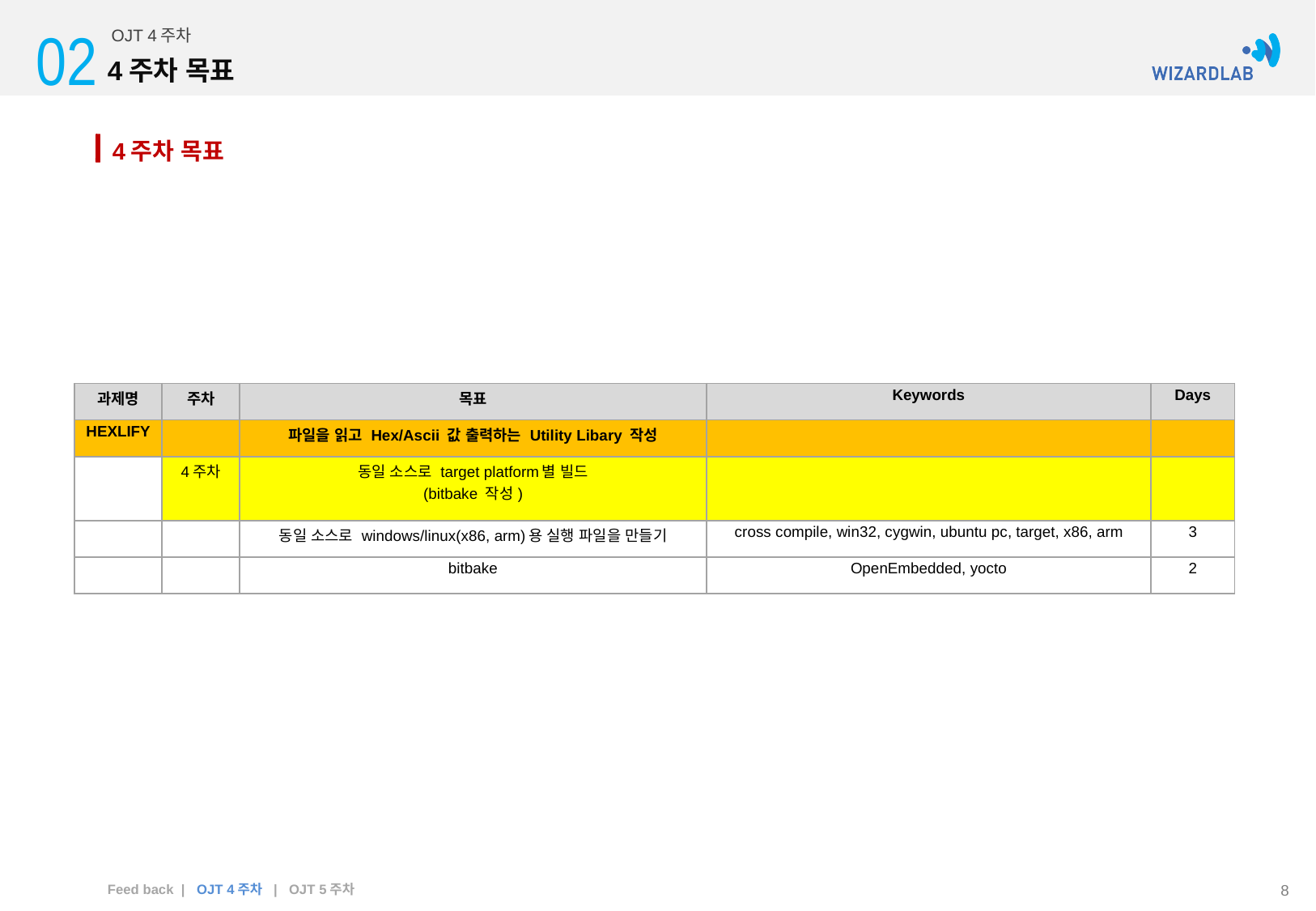

02
OJT 4주차
4주차 목표

4주차 목표
| 과제명 | 주차 | 목표 | Keywords | Days |
| --- | --- | --- | --- | --- |
| HEXLIFY |  | 파일을 읽고 Hex/Ascii 값 출력하는 Utility Libary 작성 |  |  |
|  | 4주차 | 동일 소스로 target platform별 빌드 (bitbake 작성) |  |  |
|  |  | 동일 소스로 windows/linux(x86, arm)용 실행 파일을 만들기 | cross compile, win32, cygwin, ubuntu pc, target, x86, arm | 3 |
|  |  | bitbake | OpenEmbedded, yocto | 2 |
Feed back  |   OJT 4주차  |   OJT 5주차